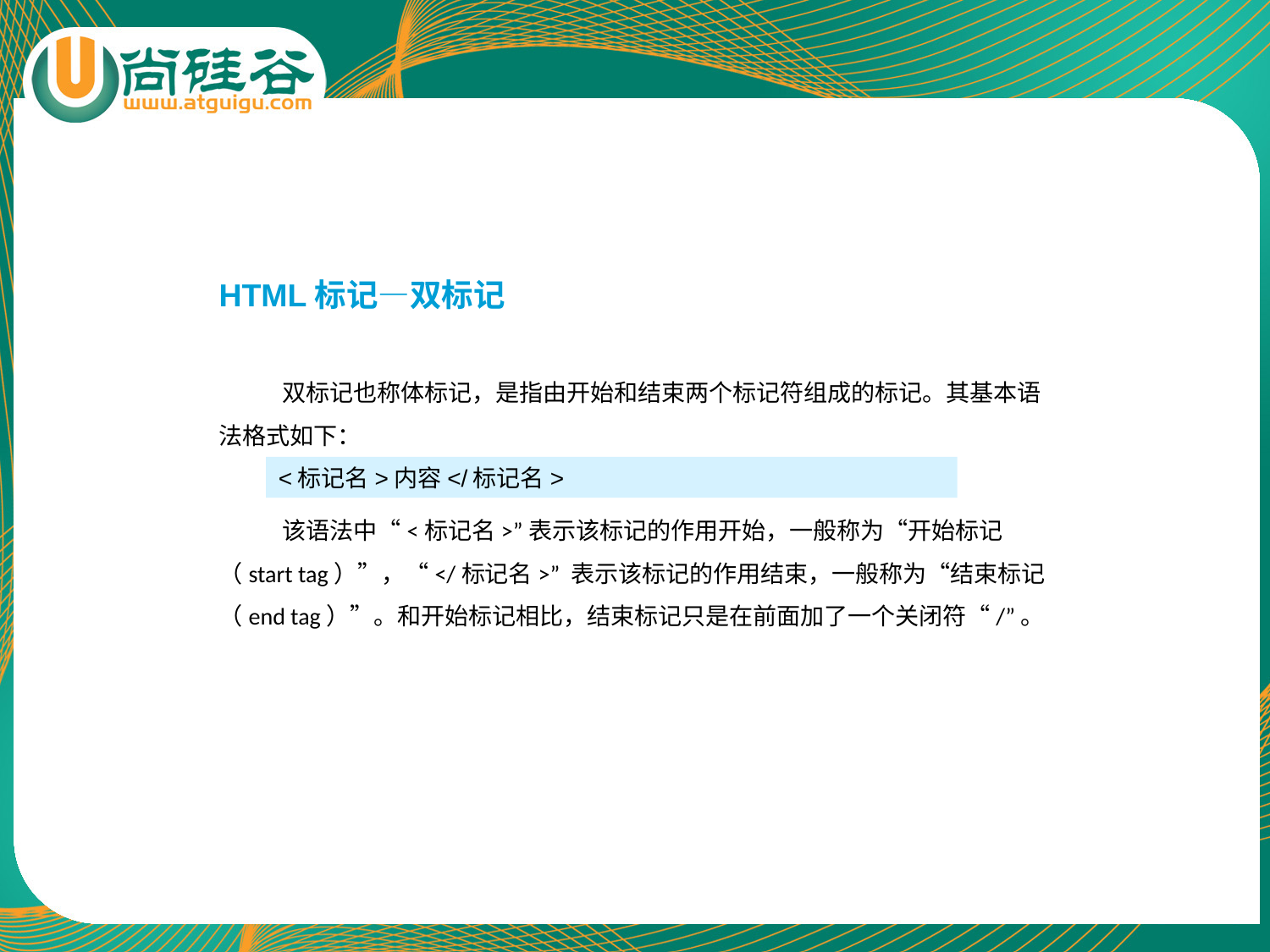

HTML标记—双标记
# 双标记也称体标记，是指由开始和结束两个标记符组成的标记。其基本语法格式如下：

该语法中“<标记名>”表示该标记的作用开始，一般称为“开始标记（start tag）”，“</标记名>” 表示该标记的作用结束，一般称为“结束标记（end tag）”。和开始标记相比，结束标记只是在前面加了一个关闭符“/”。
<标记名>内容</标记名>